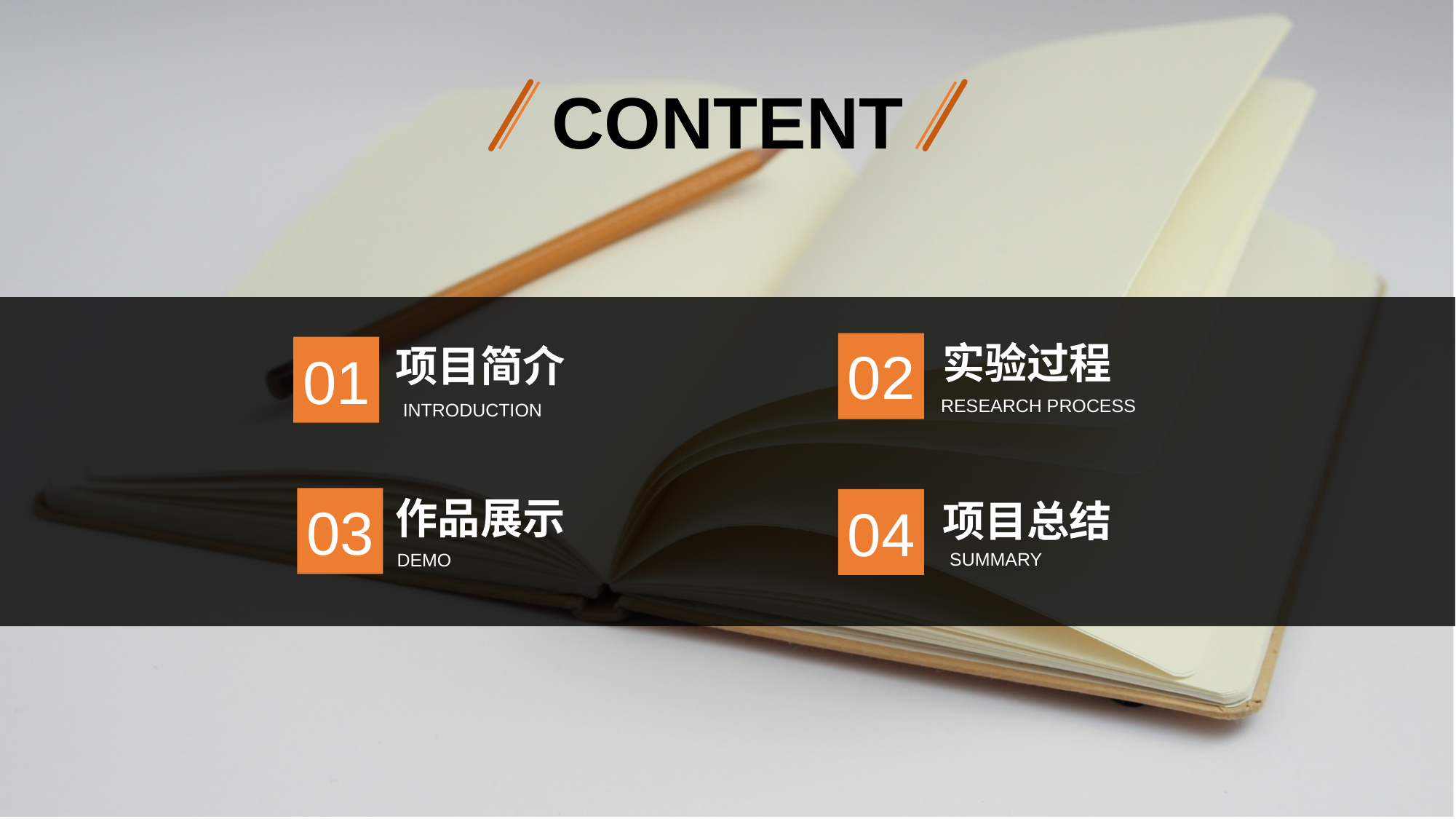

CONTENT

实验过程
 RESEARCH PROCESS
02

项目简介
 INTRODUCTION

01
作品展示
DEMO

03
项目总结
 SUMMARY

04